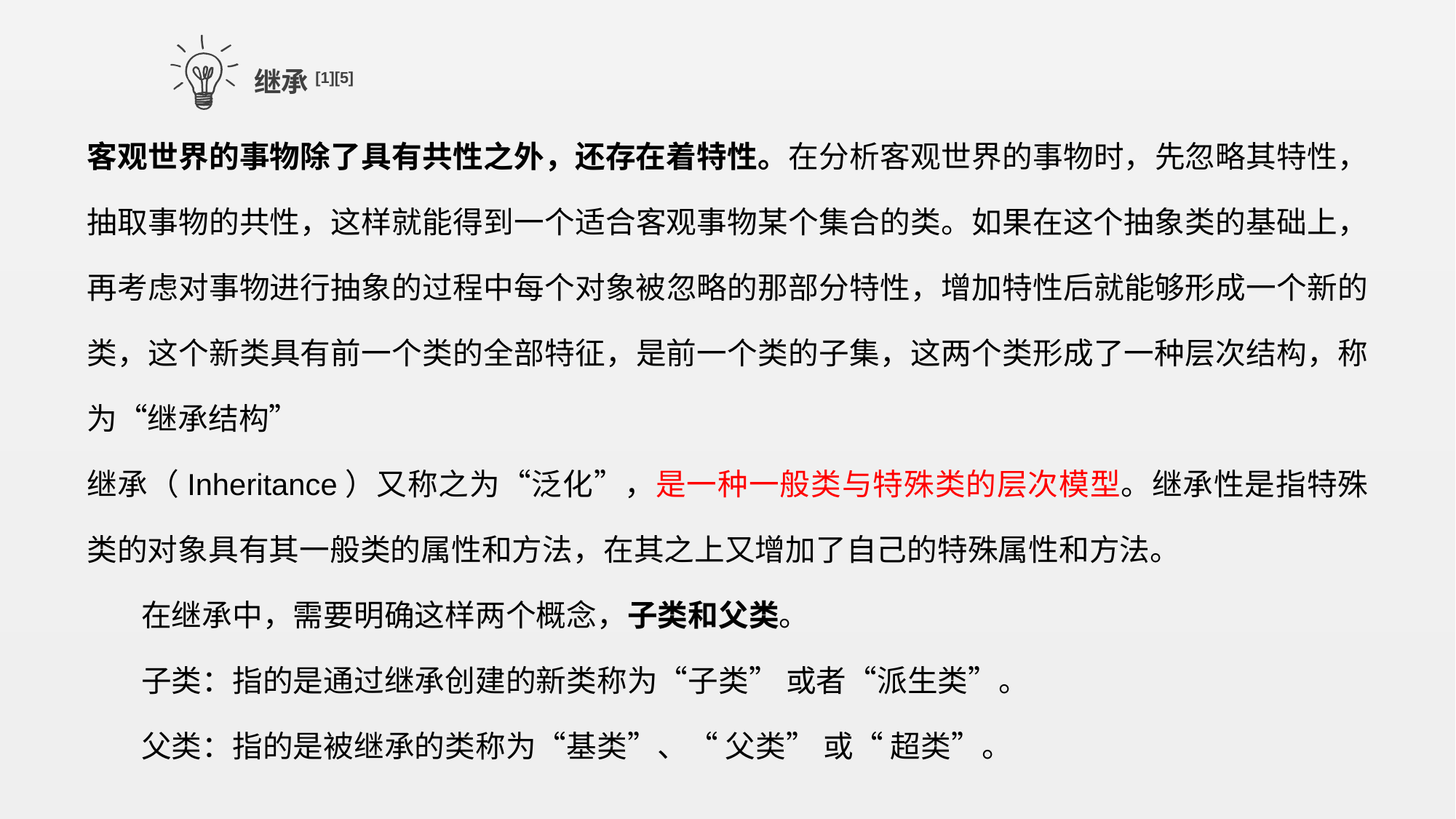

继承[1][5]
客观世界的事物除了具有共性之外，还存在着特性。在分析客观世界的事物时，先忽略其特性，抽取事物的共性，这样就能得到一个适合客观事物某个集合的类。如果在这个抽象类的基础上，再考虑对事物进行抽象的过程中每个对象被忽略的那部分特性，增加特性后就能够形成一个新的类，这个新类具有前一个类的全部特征，是前一个类的子集，这两个类形成了一种层次结构，称为“继承结构”
继承（Inheritance）又称之为“泛化”，是一种一般类与特殊类的层次模型。继承性是指特殊类的对象具有其一般类的属性和方法，在其之上又增加了自己的特殊属性和方法。
       在继承中，需要明确这样两个概念，子类和父类。
       子类：指的是通过继承创建的新类称为“子类” 或者“派生类”。
       父类：指的是被继承的类称为“基类”、“ 父类” 或“ 超类”。